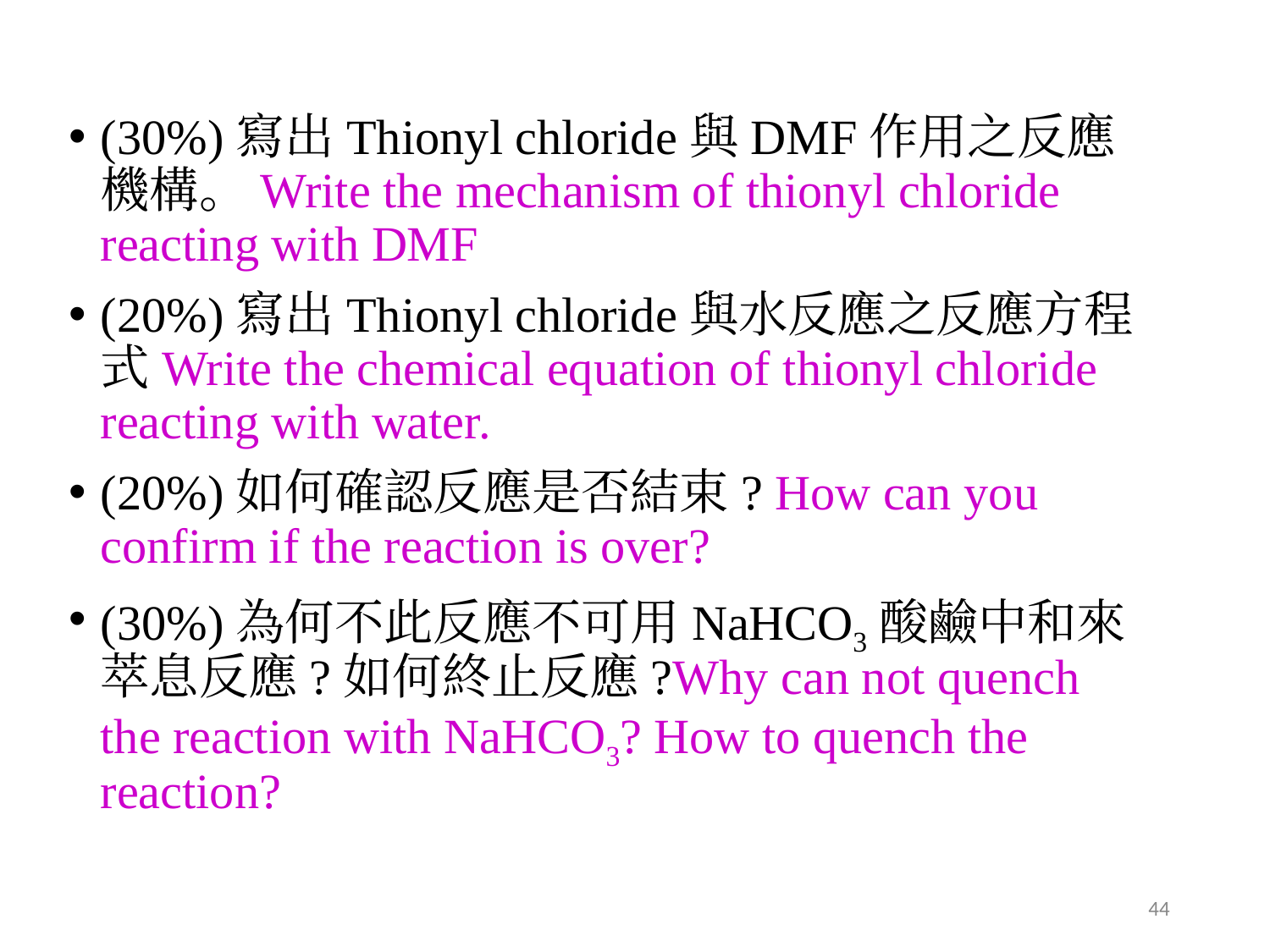

(30%)寫出Thionyl chloride與DMF作用之反應機構。Write the mechanism of thionyl chloride reacting with DMF
(20%)寫出Thionyl chloride與水反應之反應方程式Write the chemical equation of thionyl chloride reacting with water.
(20%)如何確認反應是否結束? How can you confirm if the reaction is over?
(30%)為何不此反應不可用NaHCO3酸鹼中和來萃息反應?如何終止反應?Why can not quench the reaction with NaHCO3? How to quench the reaction?
44